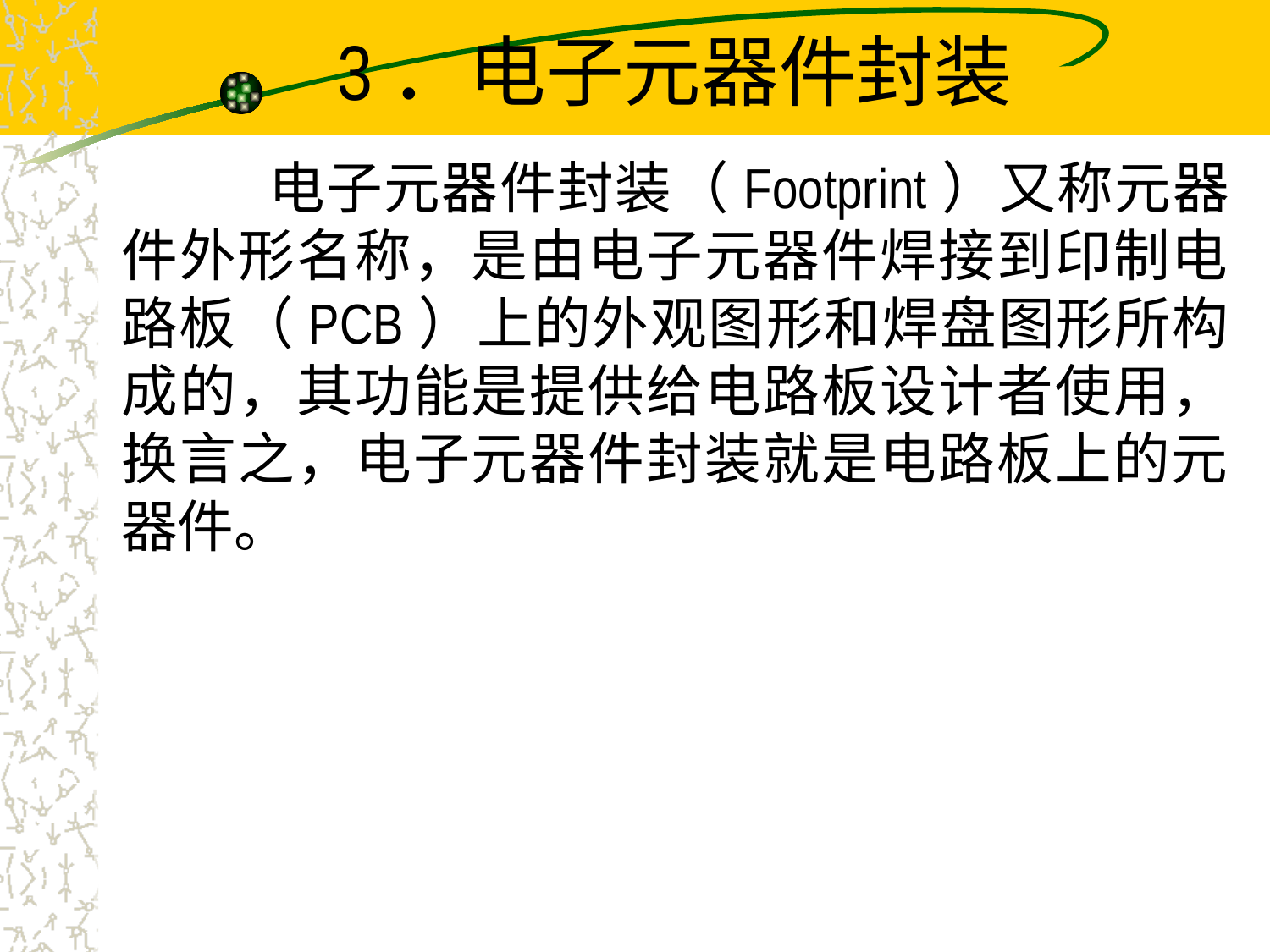

# 3．电子元器件封装
             电子元器件封装（Footprint）又称元器件外形名称，是由电子元器件焊接到印制电路板（PCB）上的外观图形和焊盘图形所构成的，其功能是提供给电路板设计者使用，换言之，电子元器件封装就是电路板上的元器件。